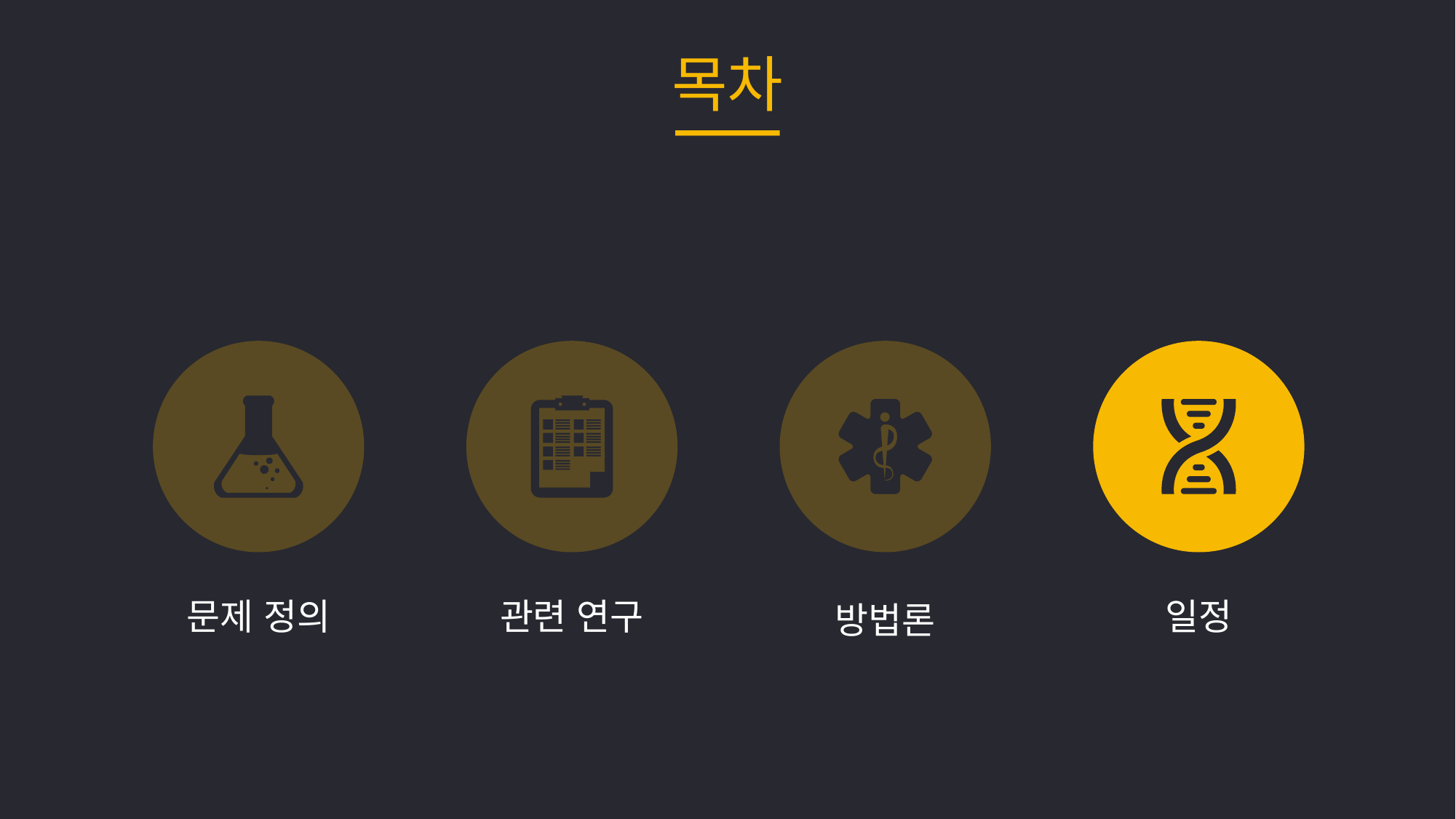

목차

문제 정의
관련 연구
일정
방법론